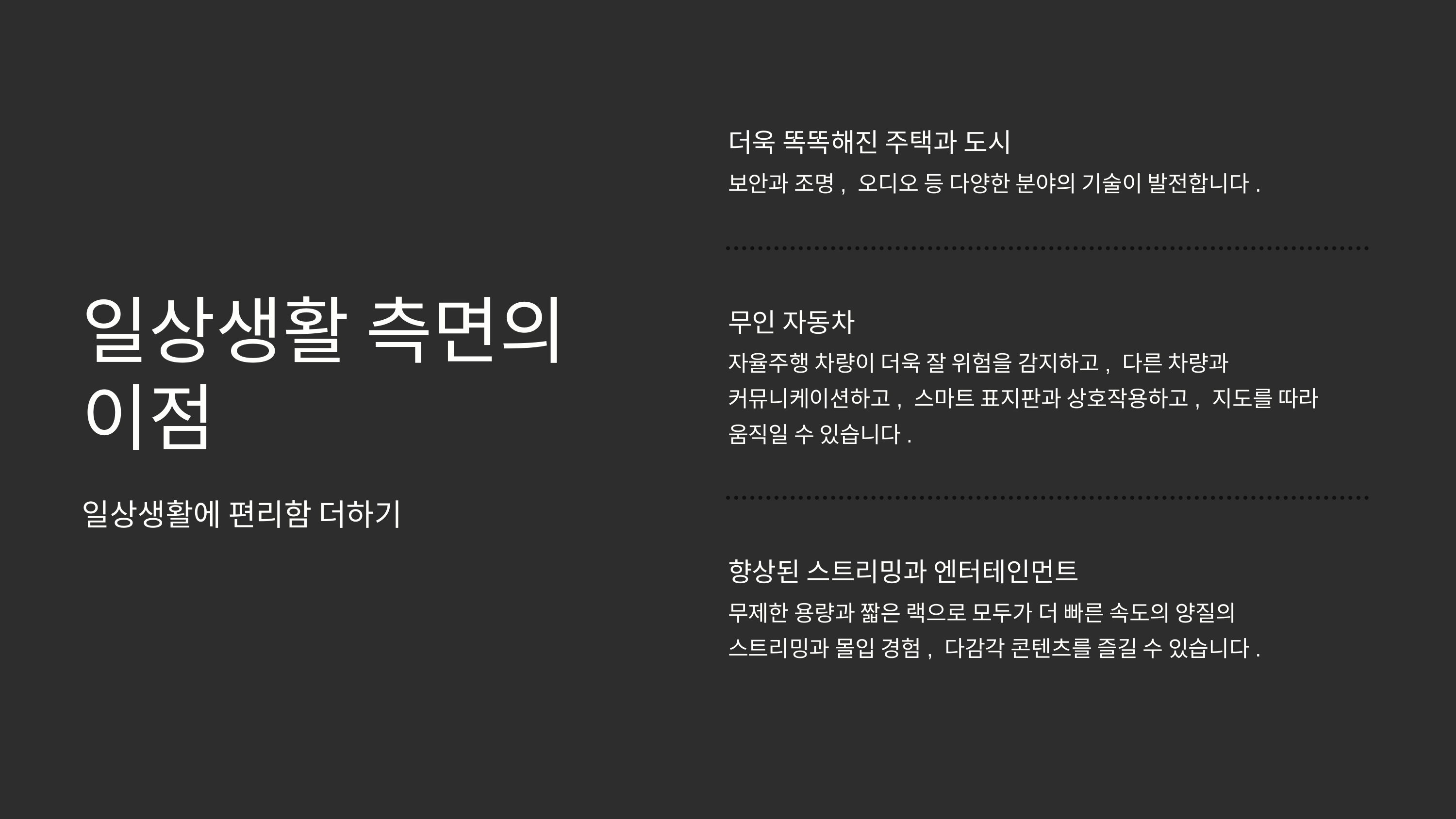

더욱 똑똑해진 주택과 도시
보안과 조명, 오디오 등 다양한 분야의 기술이 발전합니다.

무인 자동차
자율주행 차량이 더욱 잘 위험을 감지하고, 다른 차량과
커뮤니케이션하고, 스마트 표지판과 상호작용하고, 지도를 따라
움직일 수 있습니다.

향상된 스트리밍과 엔터테인먼트
무제한 용량과 짧은 랙으로 모두가 더 빠른 속도의 양질의
스트리밍과 몰입 경험, 다감각 콘텐츠를 즐길 수 있습니다.

일상생활 측면의
이점
일상생활에 편리함 더하기